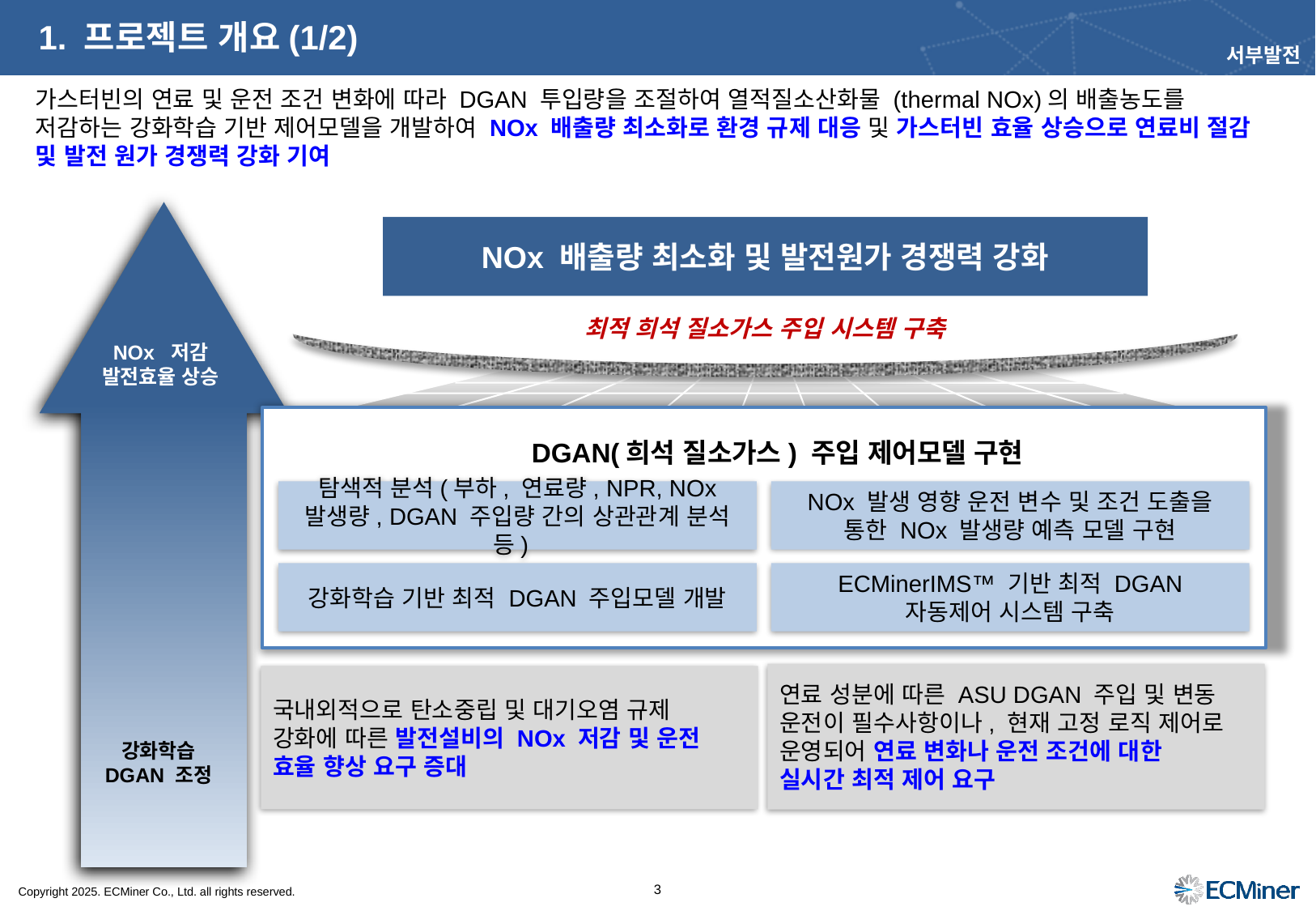

# 1. 프로젝트 개요(1/2)
서부발전
가스터빈의 연료 및 운전 조건 변화에 따라 DGAN 투입량을 조절하여 열적질소산화물 (thermal NOx)의 배출농도를 저감하는 강화학습 기반 제어모델을 개발하여 NOx 배출량 최소화로 환경 규제 대응 및 가스터빈 효율 상승으로 연료비 절감 및 발전 원가 경쟁력 강화 기여

NOx 배출량 최소화 및 발전원가 경쟁력 강화
최적 희석 질소가스 주입 시스템 구축

NOx  저감
발전효율 상승

DGAN(희석 질소가스) 주입 제어모델 구현
탐색적 분석(부하, 연료량, NPR, NOx 발생량, DGAN 주입량 간의 상관관계 분석 등)
NOx 발생 영향 운전 변수 및 조건 도출을 통한 NOx 발생량 예측 모델 구현
강화학습 기반 최적 DGAN 주입모델 개발
ECMinerIMS™ 기반 최적 DGAN
자동제어 시스템 구축
연료 성분에 따른 ASU DGAN 주입 및 변동 운전이 필수사항이나, 현재 고정 로직 제어로
운영되어 연료 변화나 운전 조건에 대한
실시간 최적 제어 요구
국내외적으로 탄소중립 및 대기오염 규제
강화에 따른 발전설비의 NOx 저감 및 운전
효율 향상 요구 증대
강화학습
DGAN 조정